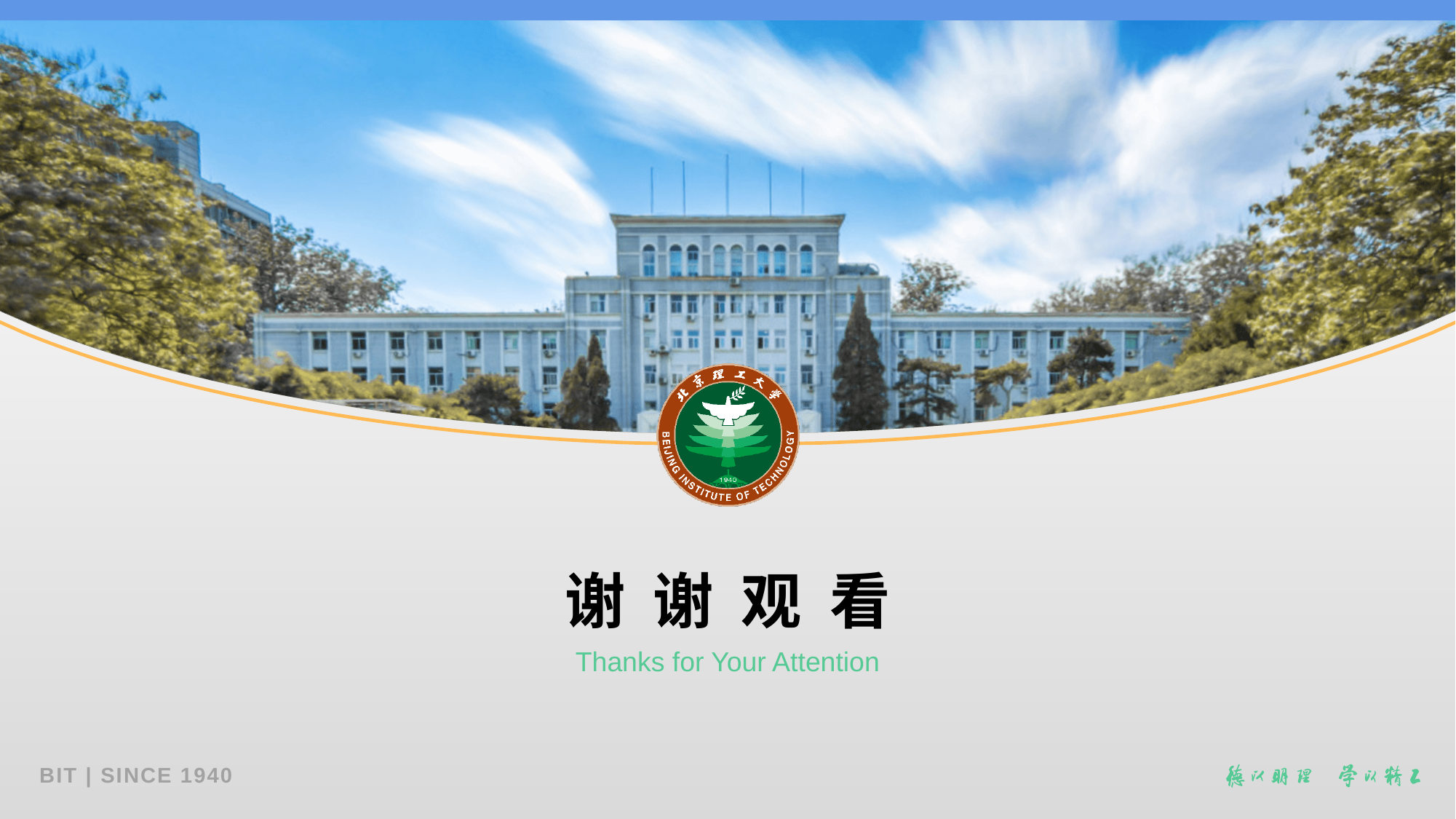

谢  谢  观  看
Thanks for Your Attention